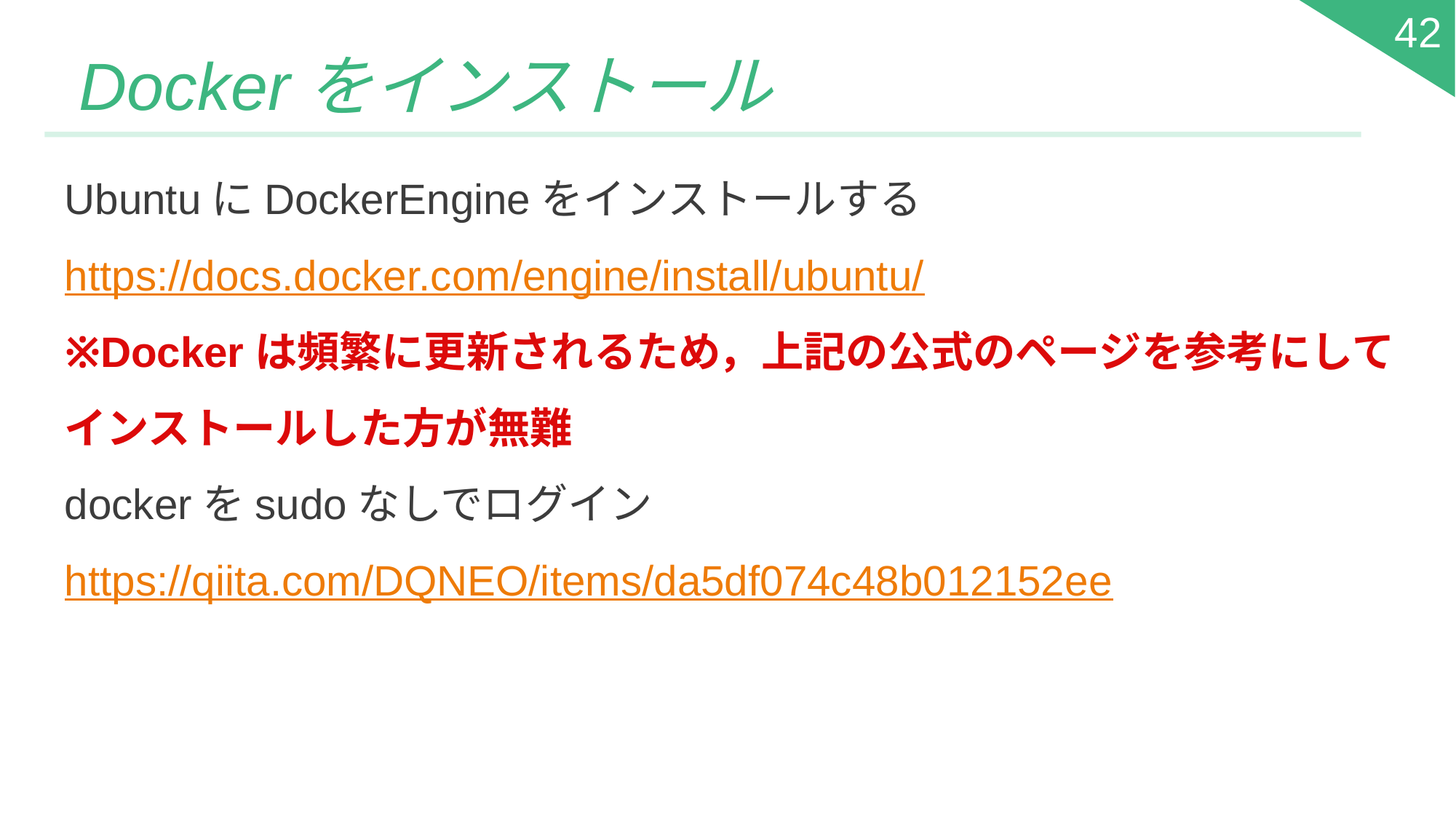

42
# Dockerをインストール
UbuntuにDockerEngineをインストールする
https://docs.docker.com/engine/install/ubuntu/
※Dockerは頻繁に更新されるため，上記の公式のページを参考にしてインストールした方が無難
dockerをsudoなしでログイン
https://qiita.com/DQNEO/items/da5df074c48b012152ee